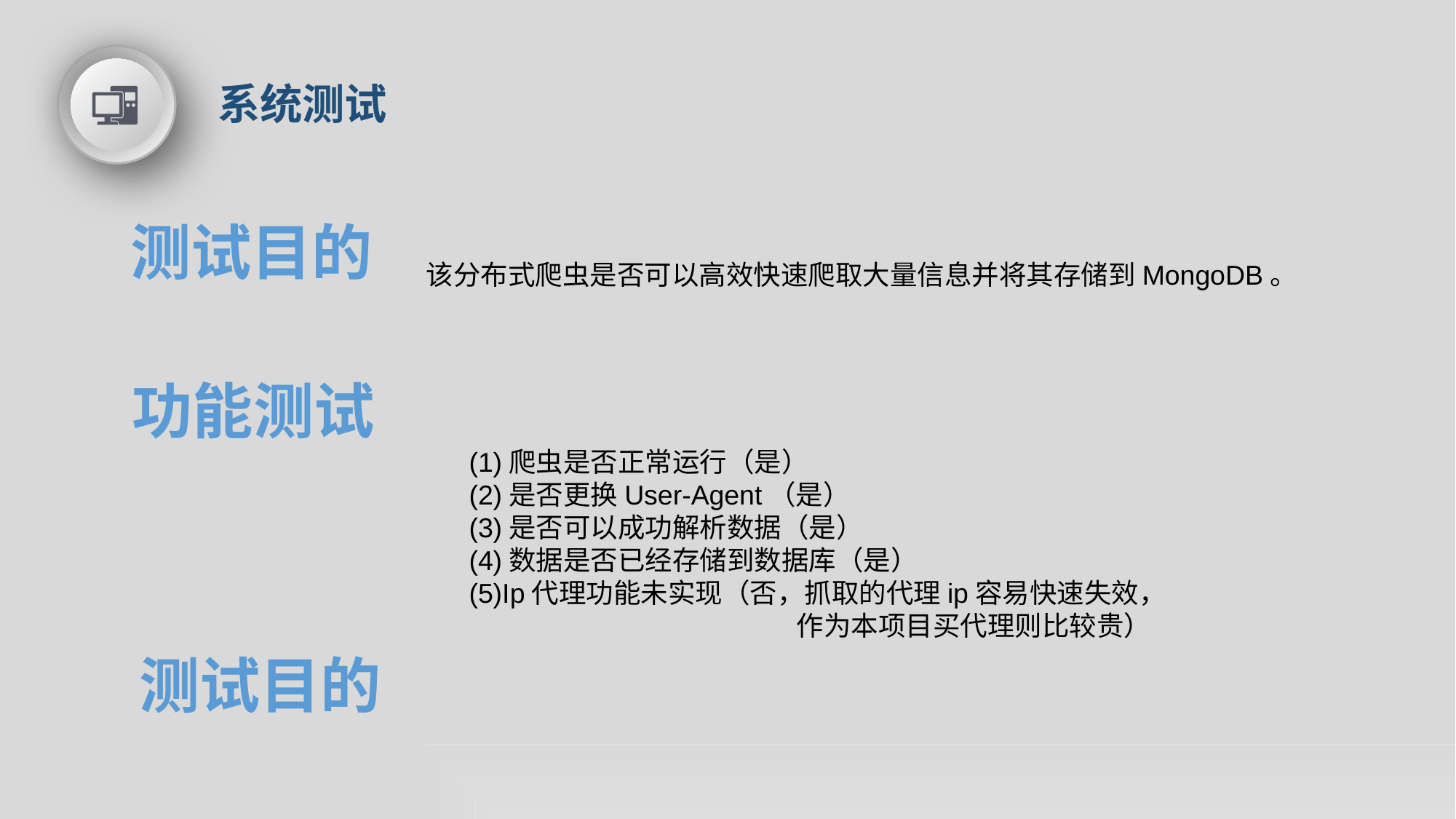

系统测试
测试目的
该分布式爬虫是否可以高效快速爬取大量信息并将其存储到MongoDB。
功能测试
(1)爬虫是否正常运行（是）
(2)是否更换User-Agent（是）
(3)是否可以成功解析数据（是）
(4)数据是否已经存储到数据库（是）
(5)Ip代理功能未实现（否，抓取的代理ip容易快速失效，
			作为本项目买代理则比较贵）
测试目的